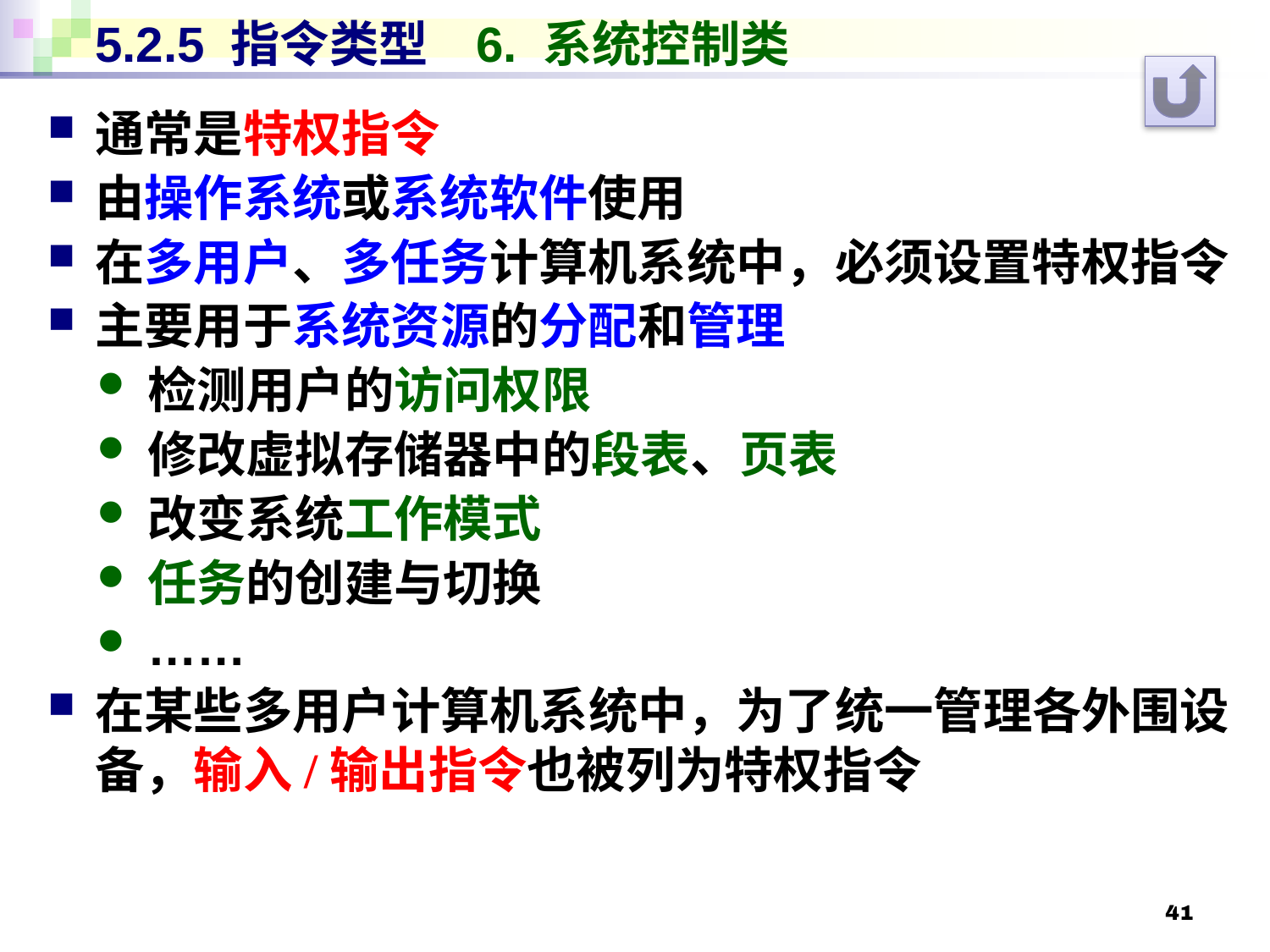

# 5.2.5 指令类型	6. 系统控制类

通常是特权指令
由操作系统或系统软件使用
在多用户、多任务计算机系统中，必须设置特权指令
主要用于系统资源的分配和管理
检测用户的访问权限
修改虚拟存储器中的段表、页表
改变系统工作模式
任务的创建与切换
……
在某些多用户计算机系统中，为了统一管理各外围设备，输入/输出指令也被列为特权指令
41